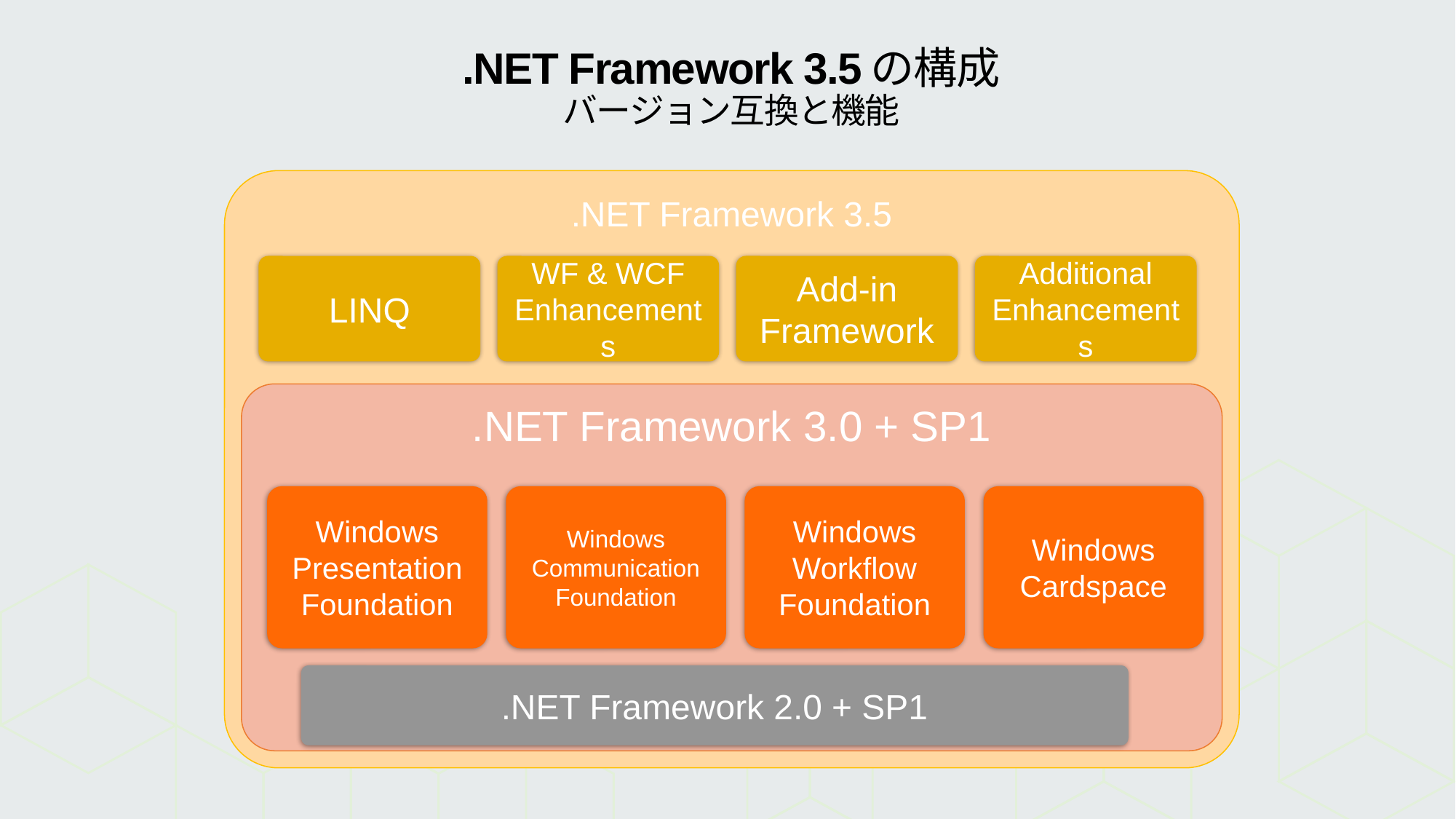

# .NET Framework 3.5の構成 バージョン互換と機能
.NET Framework 3.5
LINQ
WF & WCF
Enhancements
Add-in
Framework
Additional
Enhancements
.NET Framework 3.0 + SP1
Windows
Presentation
Foundation
Windows
Communication
Foundation
Windows
Workflow
Foundation
Windows Cardspace
.NET Framework 2.0 + SP1